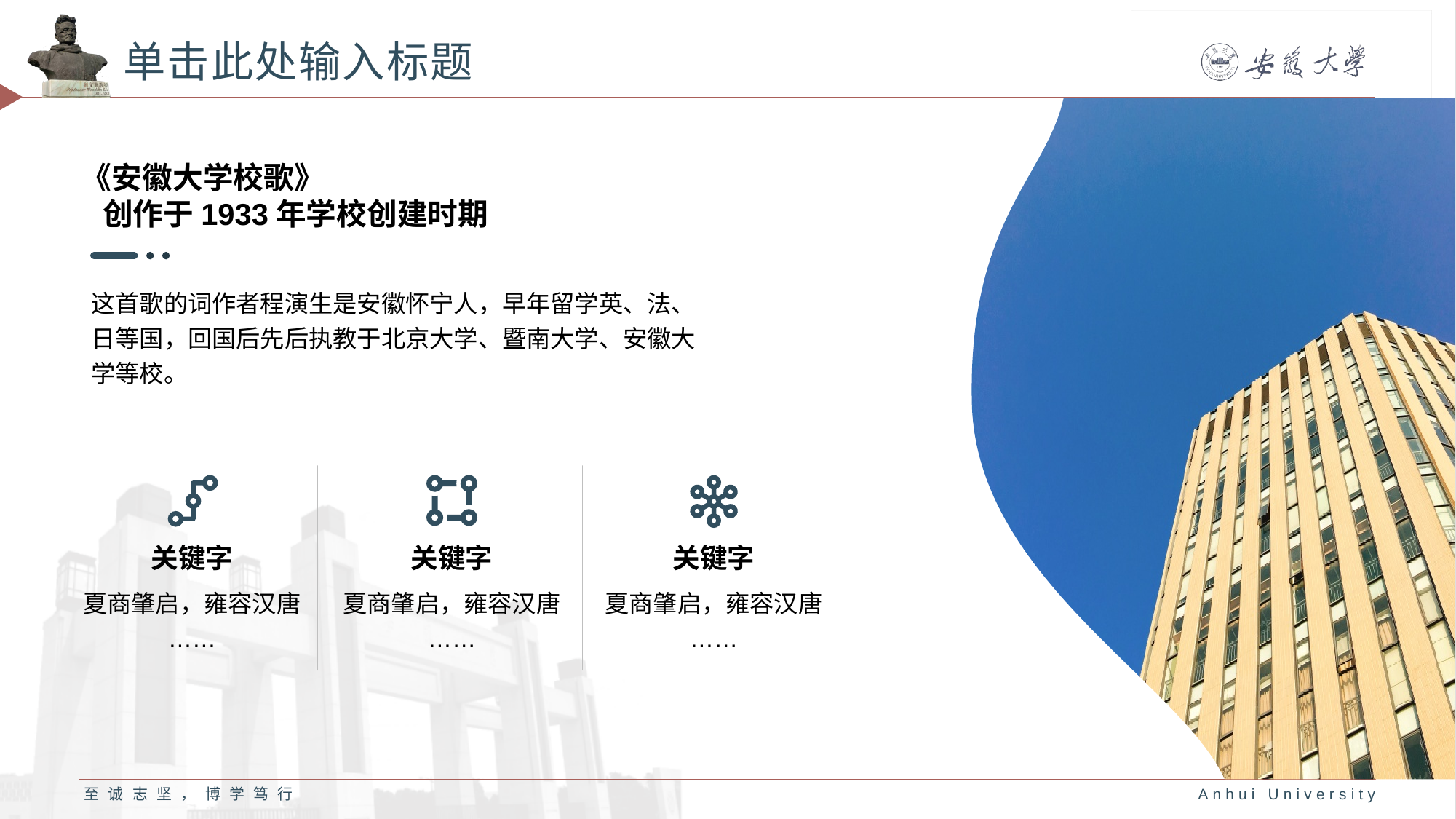

# 单击此处输入标题

《安徽大学校歌》
  创作于1933年学校创建时期
这首歌的词作者程演生是安徽怀宁人，早年留学英、法、日等国，回国后先后执教于北京大学、暨南大学、安徽大学等校。

关键字
夏商肇启，雍容汉唐
……
关键字
夏商肇启，雍容汉唐
……
关键字
夏商肇启，雍容汉唐
……